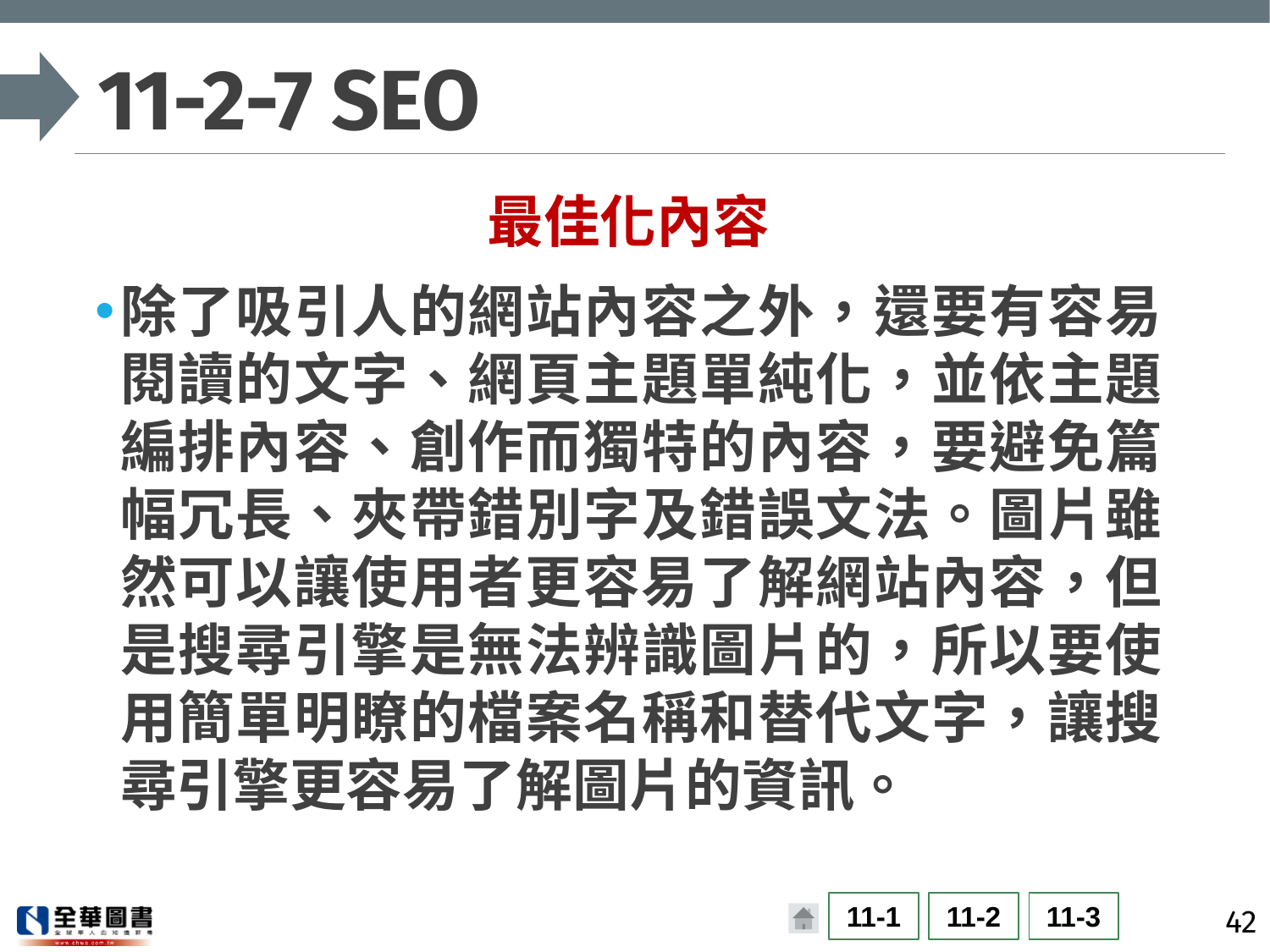

# 11-2-7 SEO
最佳化內容
除了吸引人的網站內容之外，還要有容易閱讀的文字、網頁主題單純化，並依主題編排內容、創作而獨特的內容，要避免篇幅冗長、夾帶錯別字及錯誤文法。圖片雖然可以讓使用者更容易了解網站內容，但是搜尋引擎是無法辨識圖片的，所以要使用簡單明瞭的檔案名稱和替代文字，讓搜尋引擎更容易了解圖片的資訊。

42